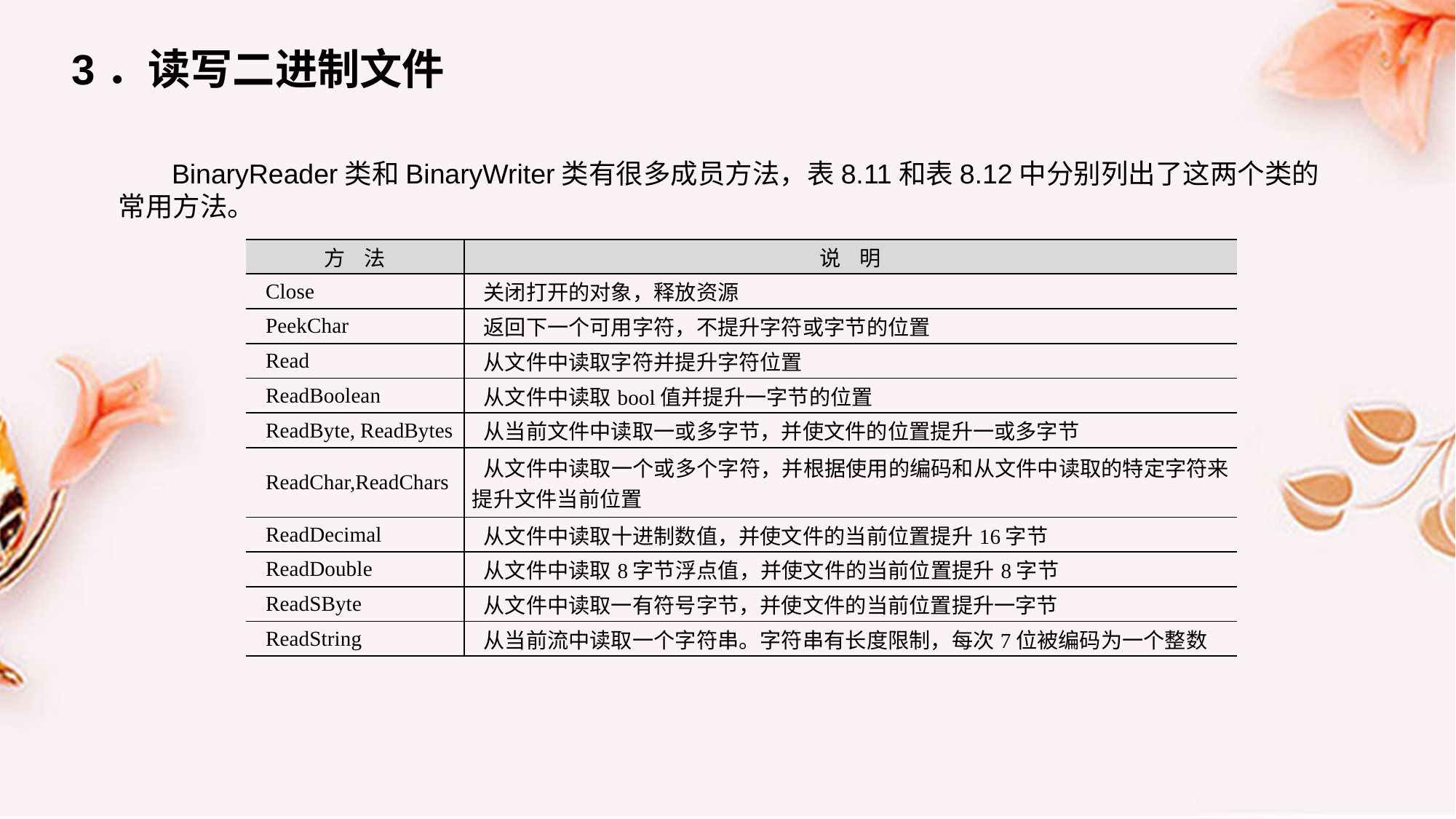

3．读写二进制文件
BinaryReader类和BinaryWriter类有很多成员方法，表8.11和表8.12中分别列出了这两个类的常用方法。
| 方 法 | 说 明 |
| --- | --- |
| Close | 关闭打开的对象，释放资源 |
| PeekChar | 返回下一个可用字符，不提升字符或字节的位置 |
| Read | 从文件中读取字符并提升字符位置 |
| ReadBoolean | 从文件中读取bool值并提升一字节的位置 |
| ReadByte, ReadBytes | 从当前文件中读取一或多字节，并使文件的位置提升一或多字节 |
| ReadChar,ReadChars | 从文件中读取一个或多个字符，并根据使用的编码和从文件中读取的特定字符来提升文件当前位置 |
| ReadDecimal | 从文件中读取十进制数值，并使文件的当前位置提升16字节 |
| ReadDouble | 从文件中读取8字节浮点值，并使文件的当前位置提升8字节 |
| ReadSByte | 从文件中读取一有符号字节，并使文件的当前位置提升一字节 |
| ReadString | 从当前流中读取一个字符串。字符串有长度限制，每次7位被编码为一个整数 |